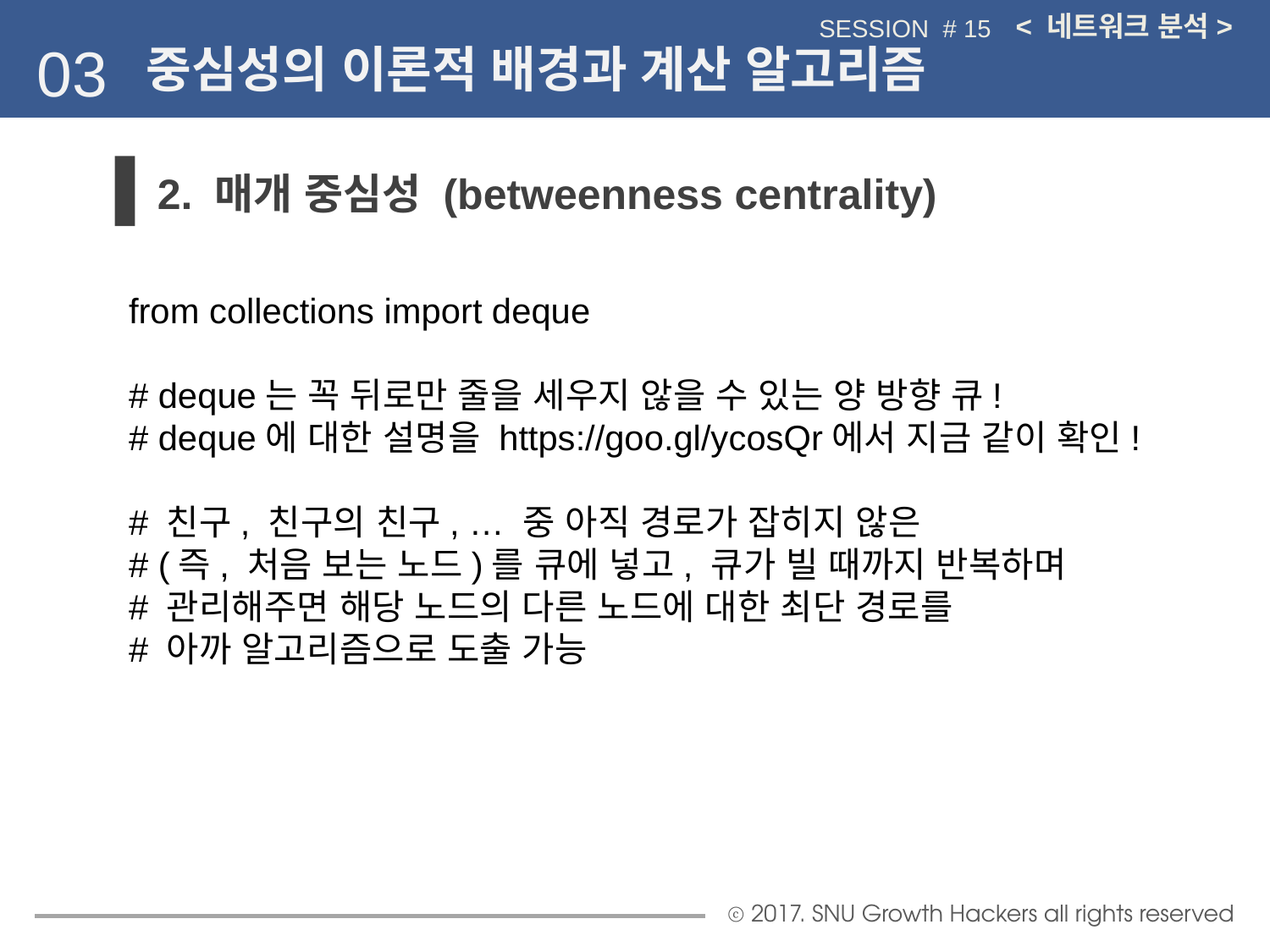

< 네트워크 분석>
SESSION  # 15
03
중심성의 이론적 배경과 계산 알고리즘

2. 매개 중심성 (betweenness centrality)
from collections import deque
# deque는 꼭 뒤로만 줄을 세우지 않을 수 있는 양 방향 큐! # deque에 대한 설명을 https://goo.gl/ycosQr에서 지금 같이 확인!

# 친구, 친구의 친구, … 중 아직 경로가 잡히지 않은
# (즉, 처음 보는 노드)를 큐에 넣고, 큐가 빌 때까지 반복하며
# 관리해주면 해당 노드의 다른 노드에 대한 최단 경로를
# 아까 알고리즘으로 도출 가능
ⓒ 2017. SNU Growth Hackers all rights reserved